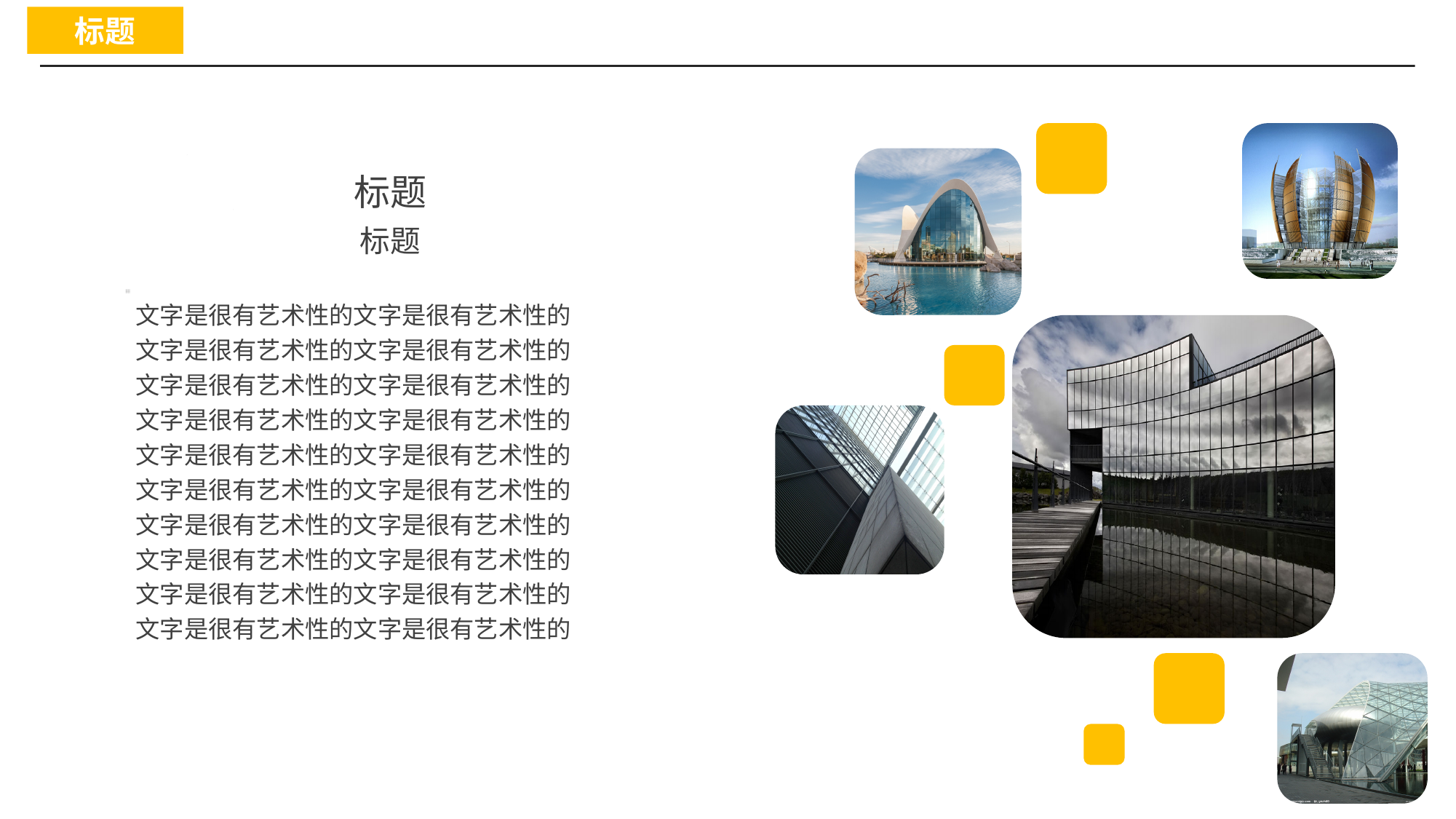

标题

标题
标题
文字是很有艺术性的文字是很有艺术性的
文字是很有艺术性的文字是很有艺术性的
文字是很有艺术性的文字是很有艺术性的
文字是很有艺术性的文字是很有艺术性的
文字是很有艺术性的文字是很有艺术性的
文字是很有艺术性的文字是很有艺术性的
文字是很有艺术性的文字是很有艺术性的
文字是很有艺术性的文字是很有艺术性的
文字是很有艺术性的文字是很有艺术性的
文字是很有艺术性的文字是很有艺术性的